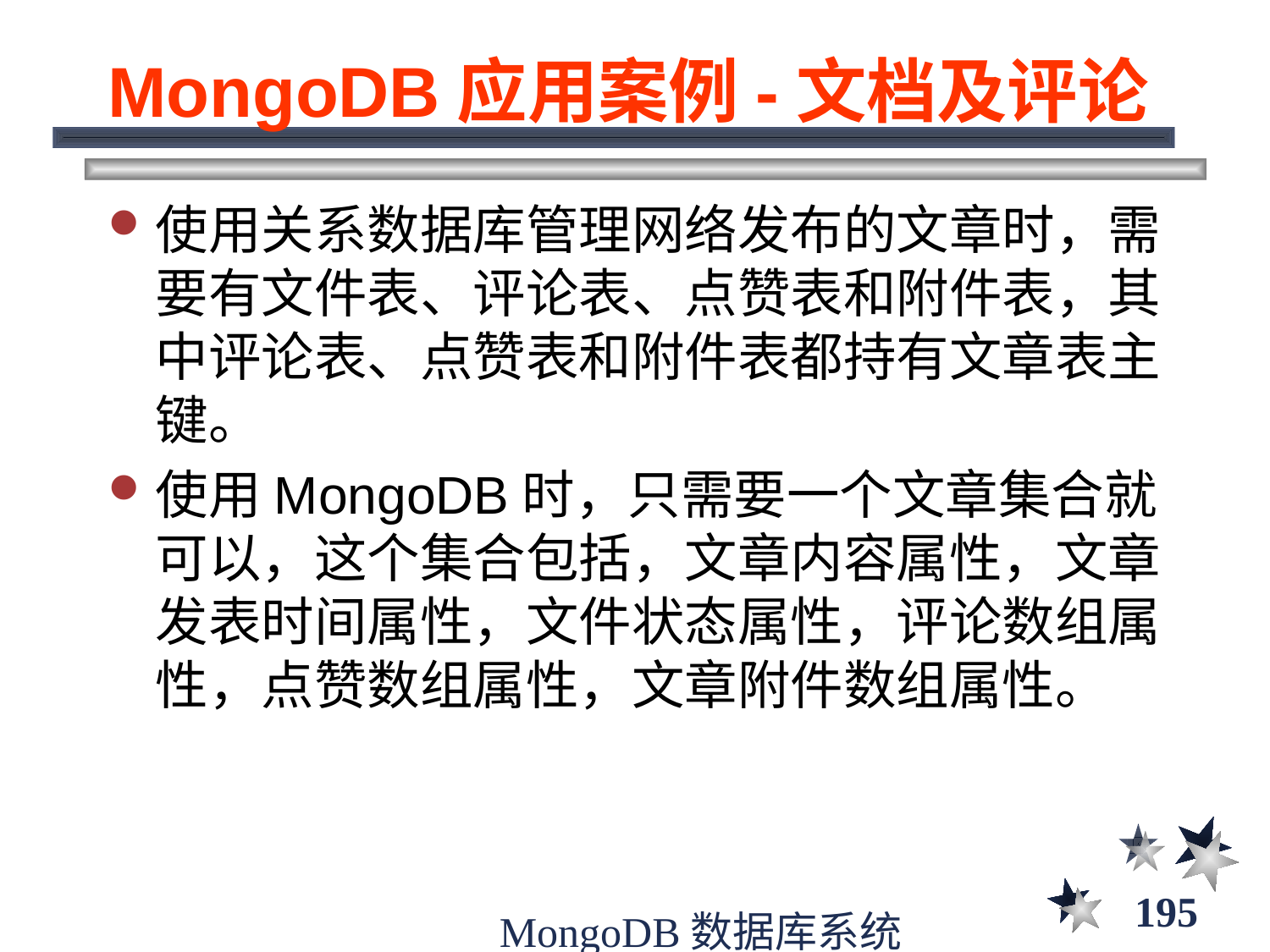

# MongoDB应用案例-文档及评论
使用关系数据库管理网络发布的文章时，需要有文件表、评论表、点赞表和附件表，其中评论表、点赞表和附件表都持有文章表主键。
使用MongoDB时，只需要一个文章集合就可以，这个集合包括，文章内容属性，文章发表时间属性，文件状态属性，评论数组属性，点赞数组属性，文章附件数组属性。
195
MongoDB数据库系统